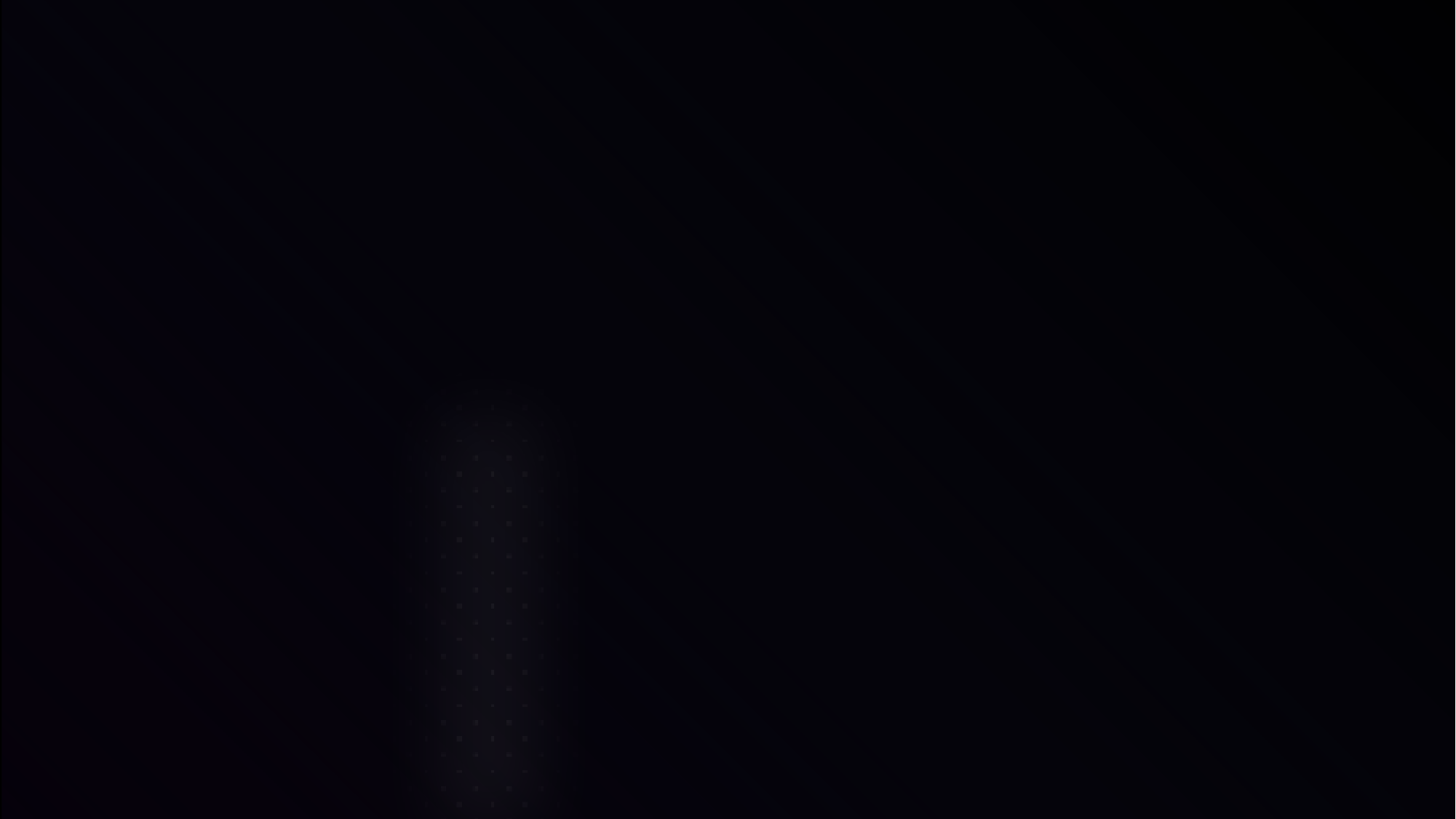

목차

1. 멤버소개

2. 프로젝트 일정

3. 게임 룰 설명

4. 레이아웃 구성

5. 주요 클래스

6. 개선점

7. 후기